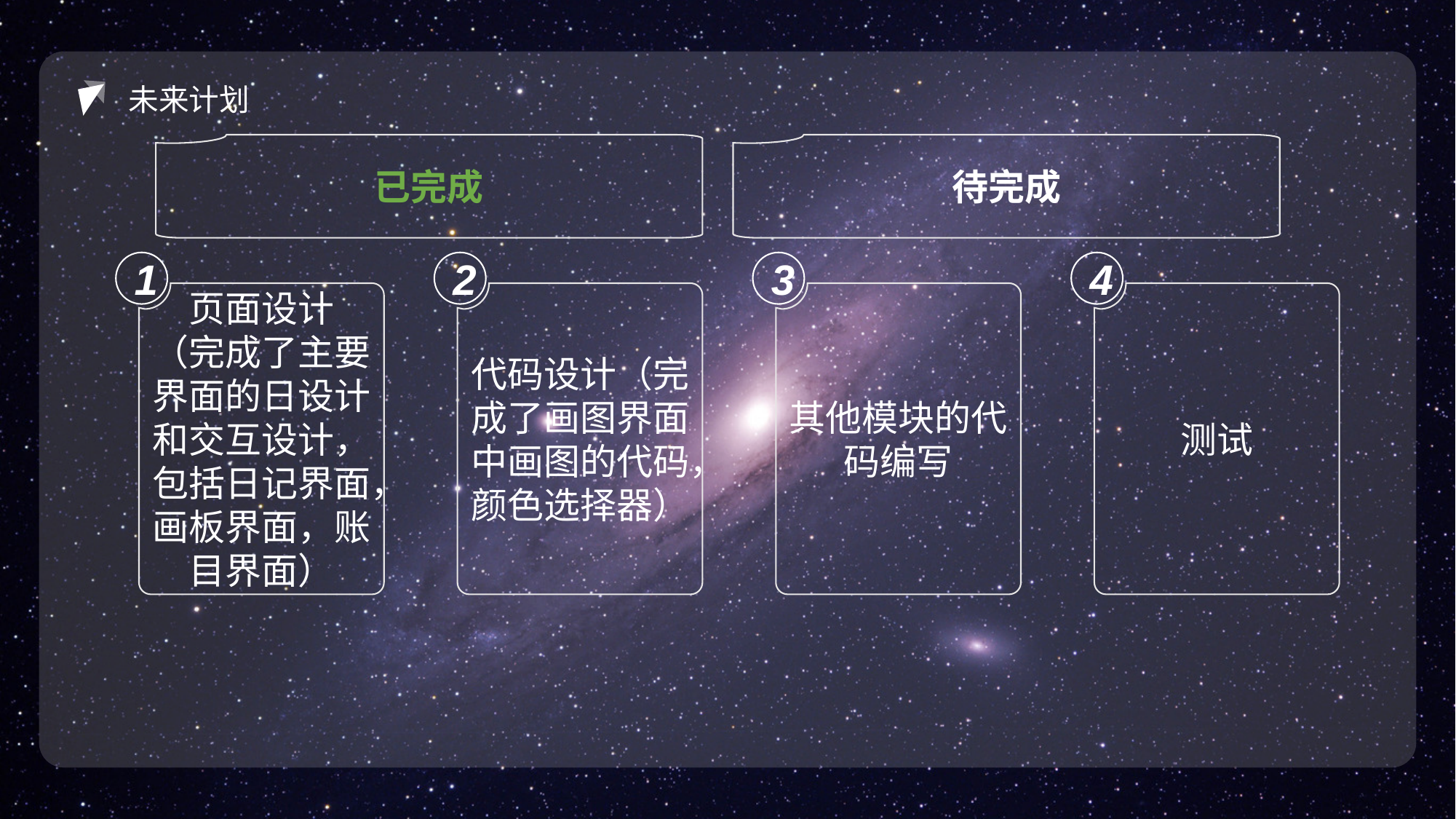

未来计划

已完成
待完成
1
2
3
4
页面设计
（完成了主要界面的日设计和交互设计，包括日记界面，画板界面，账目界面）
代码设计（完成了画图界面中画图的代码，颜色选择器）
其他模块的代码编写
测试